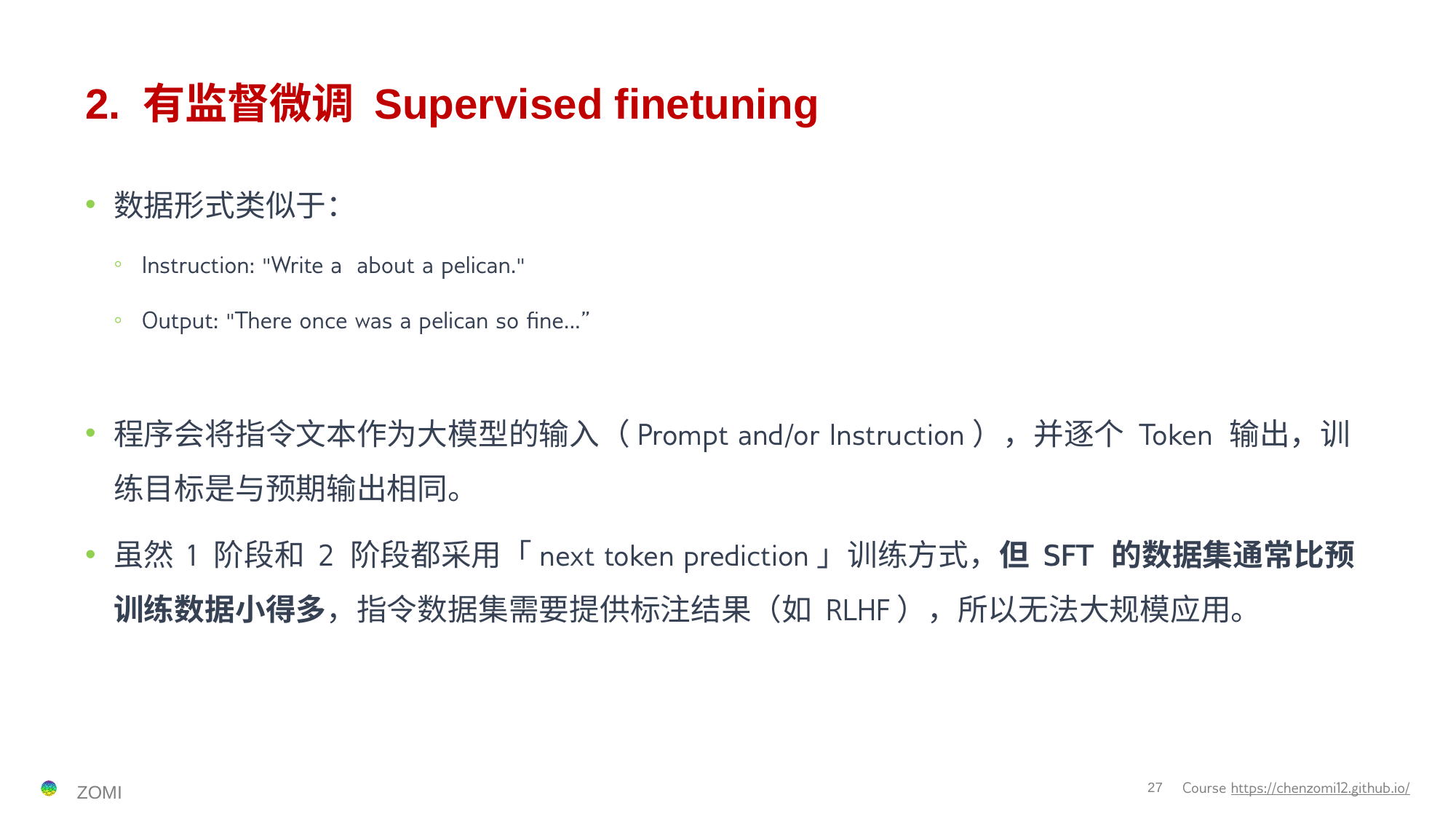

# 2. 有监督微调 Supervised finetuning
数据形式类似于：
Instruction: "Write a  about a pelican."
Output: "There once was a pelican so fine...”

程序会将指令文本作为大模型的输入（Prompt and/or Instruction），并逐个 Token 输出，训练目标是与预期输出相同。
虽然 1 阶段和 2 阶段都采用「next token prediction」训练方式，但 SFT 的数据集通常比预训练数据小得多，指令数据集需要提供标注结果（如 RLHF），所以无法大规模应用。